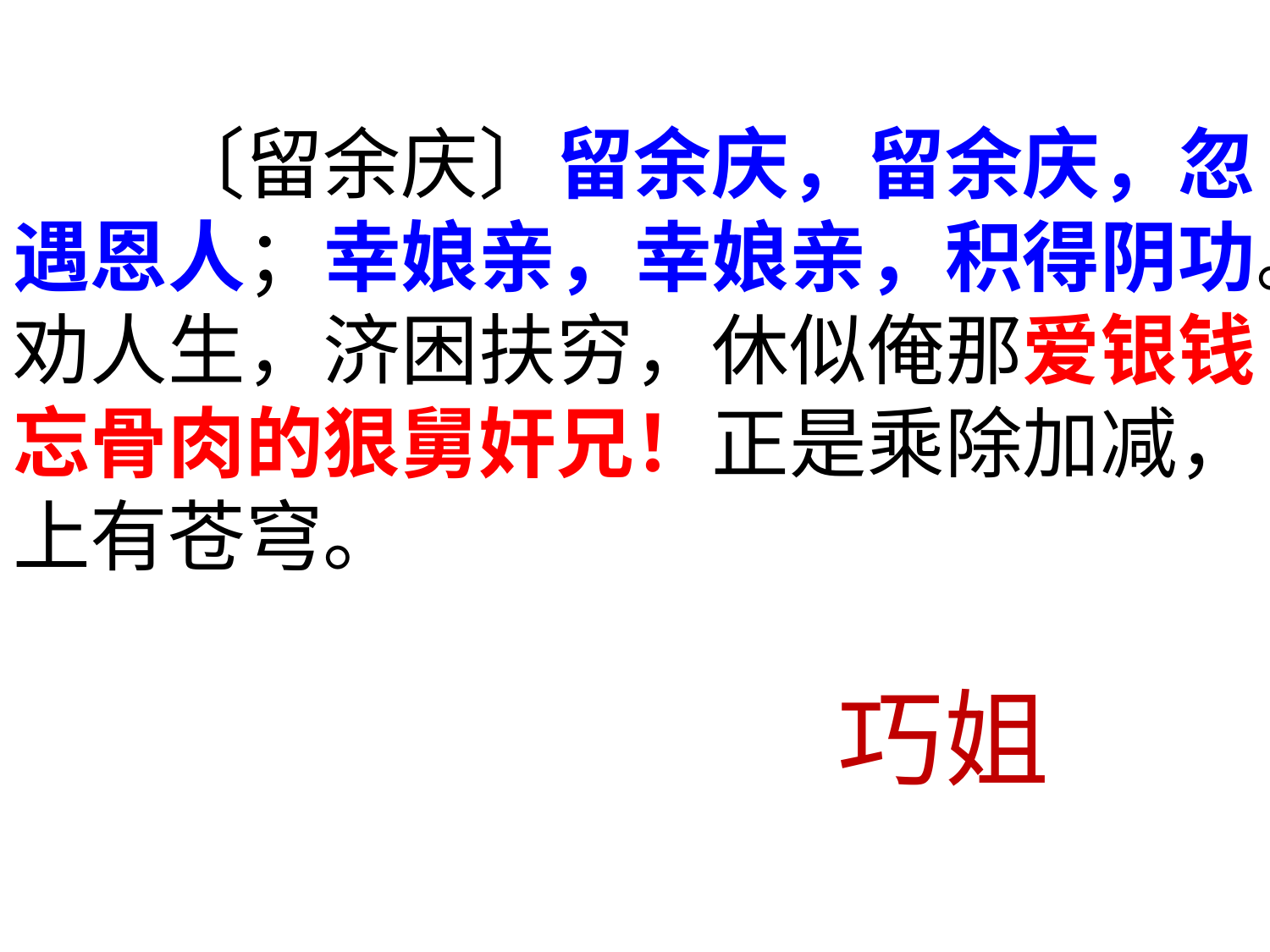

〔留余庆〕留余庆，留余庆，忽遇恩人；幸娘亲，幸娘亲，积得阴功。劝人生，济困扶穷，休似俺那爱银钱忘骨肉的狠舅奸兄！正是乘除加减，上有苍穹。

巧姐